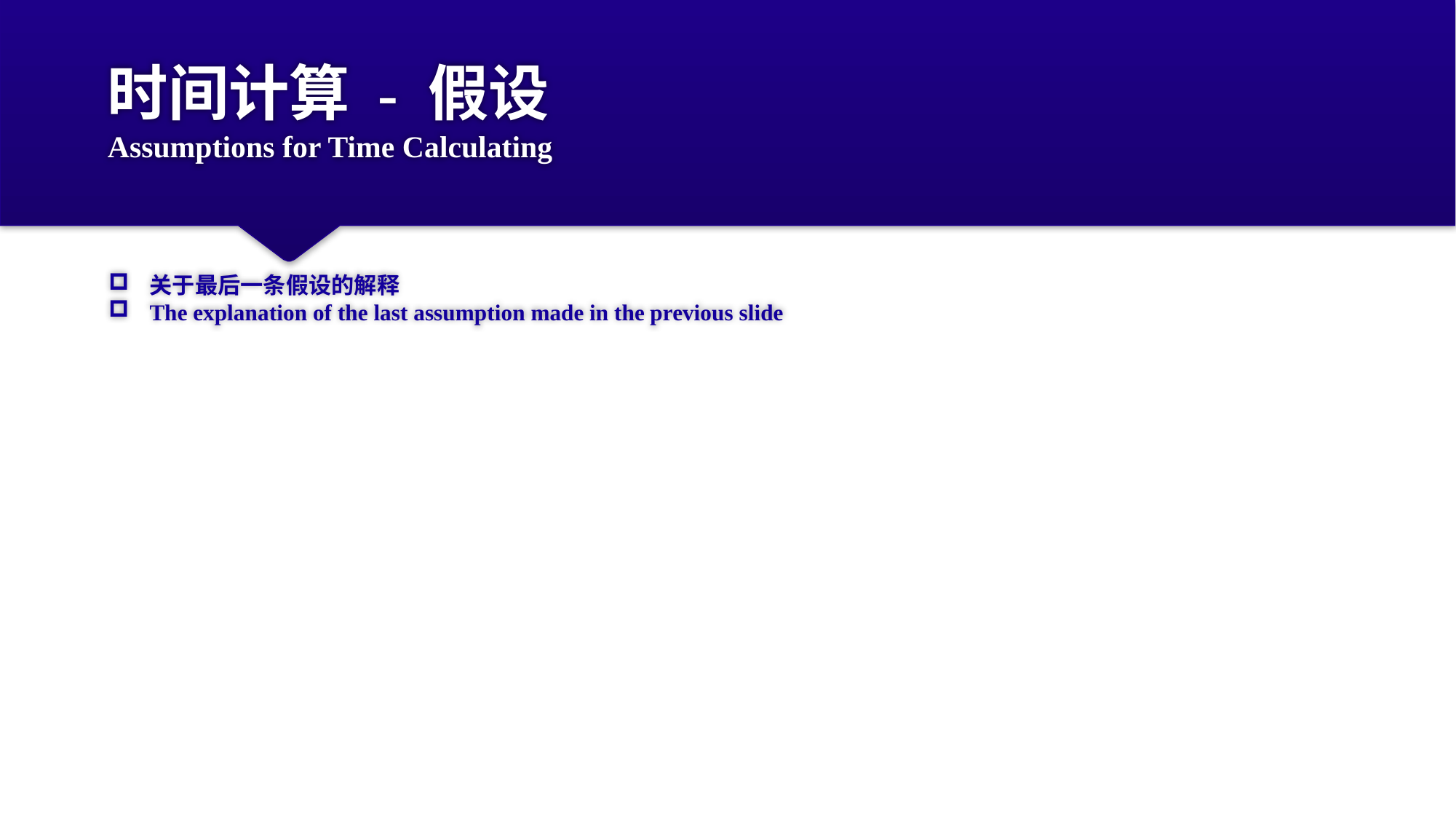

# 时间计算 - 假设 Assumptions for Time Calculating
关于最后一条假设的解释
The explanation of the last assumption made in the previous slide